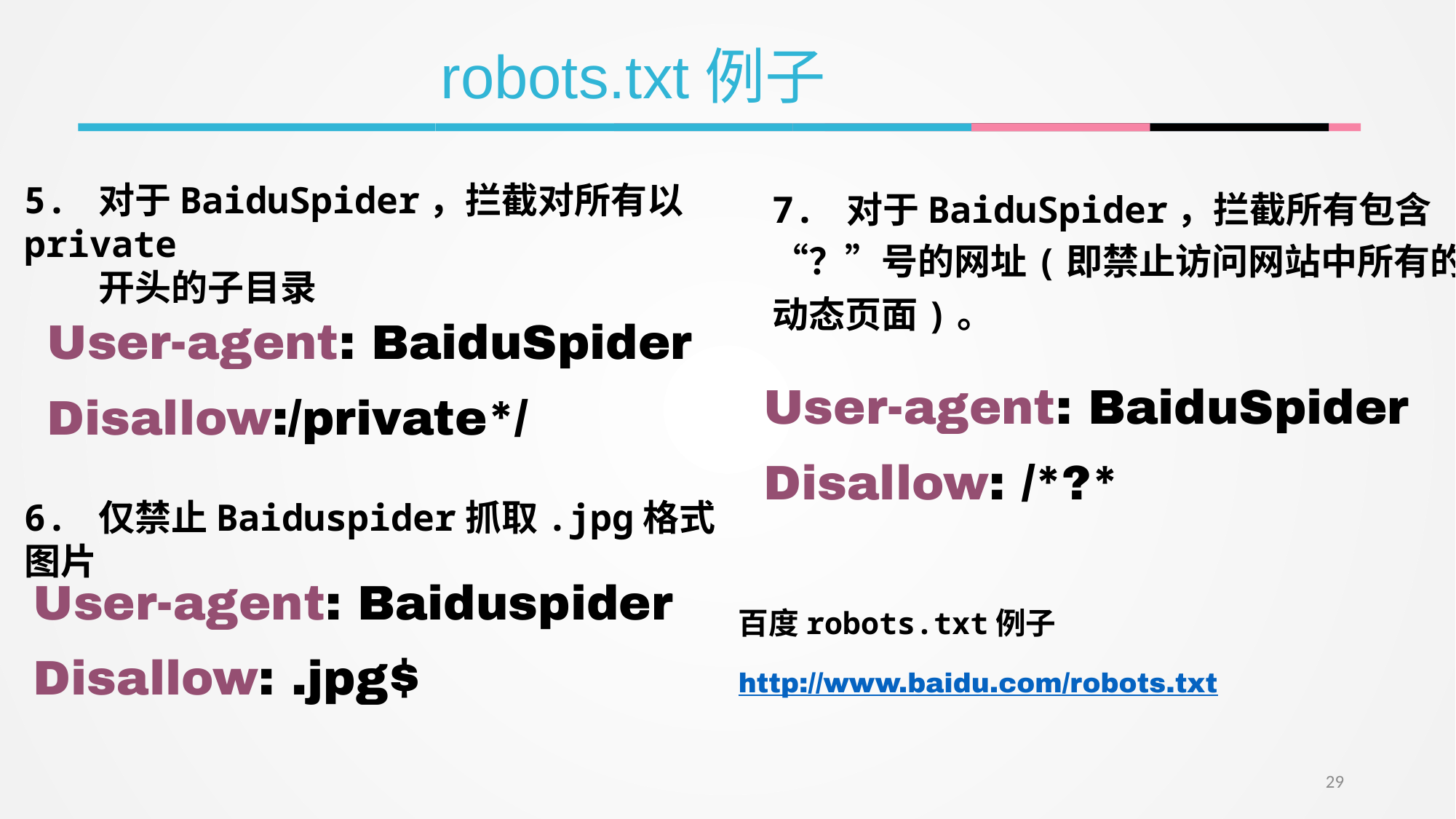

robots.txt例子

5. 对于BaiduSpider，拦截对所有以private
   开头的子目录
7. 对于BaiduSpider，拦截所有包含“？”号的网址(即禁止访问网站中所有的动态页面)。
User-agent: BaiduSpider Disallow:/private*/
User-agent: BaiduSpider
Disallow: /*?*
6. 仅禁止Baiduspider抓取.jpg格式图片
User-agent: Baiduspider
Disallow: .jpg$
百度robots.txt例子
http://www.baidu.com/robots.txt
29